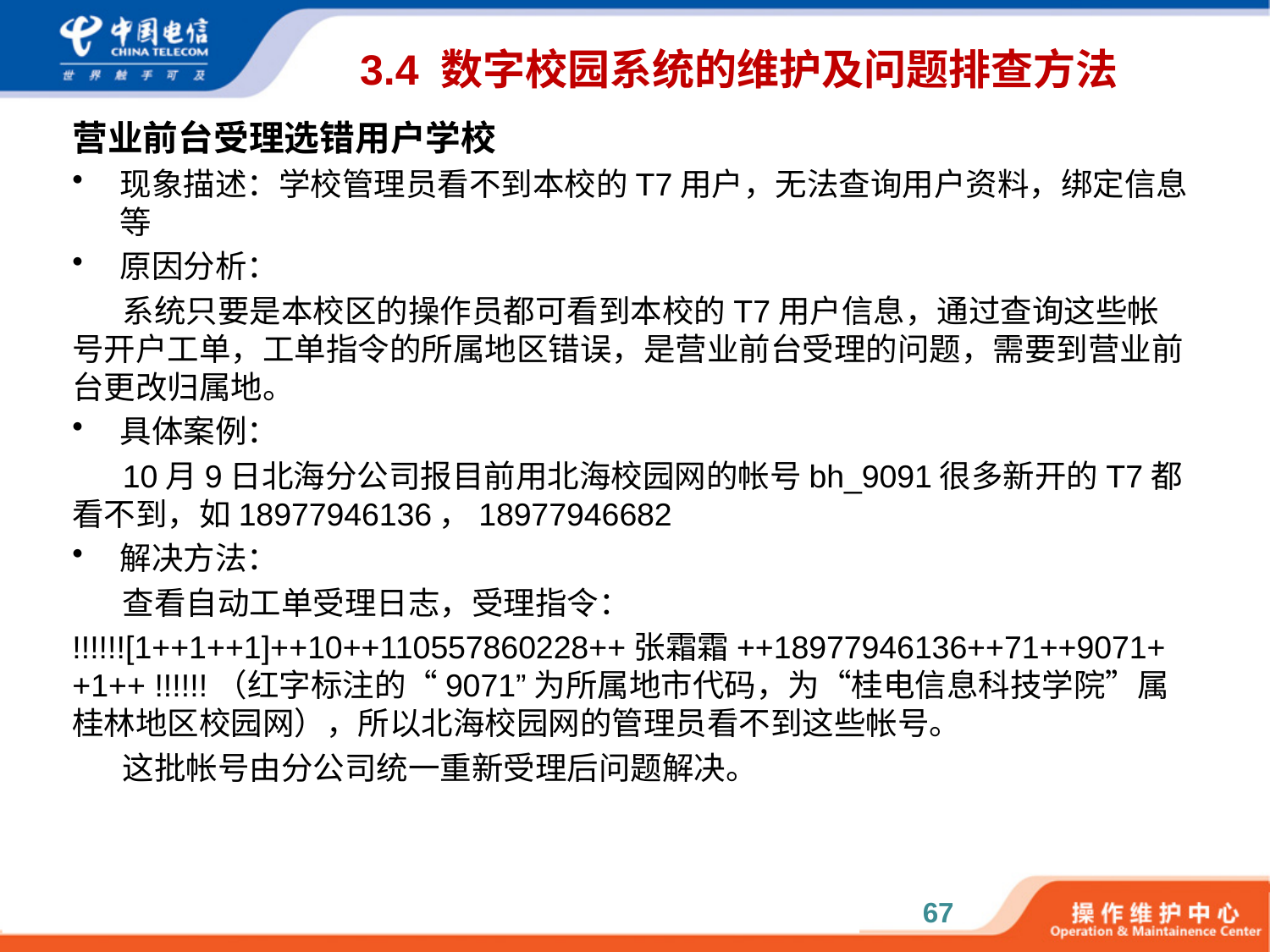

# 3.4 数字校园系统的维护及问题排查方法
营业前台受理选错用户学校
现象描述：学校管理员看不到本校的T7用户，无法查询用户资料，绑定信息等
原因分析：
系统只要是本校区的操作员都可看到本校的T7用户信息，通过查询这些帐号开户工单，工单指令的所属地区错误，是营业前台受理的问题，需要到营业前台更改归属地。
具体案例：
10月9日北海分公司报目前用北海校园网的帐号bh_9091很多新开的T7都看不到，如18977946136，18977946682
解决方法：
查看自动工单受理日志，受理指令：
!!!!!![1++1++1]++10++110557860228++张霜霜++18977946136++71++9071++1++ !!!!!!（红字标注的“9071”为所属地市代码，为“桂电信息科技学院”属桂林地区校园网），所以北海校园网的管理员看不到这些帐号。
这批帐号由分公司统一重新受理后问题解决。